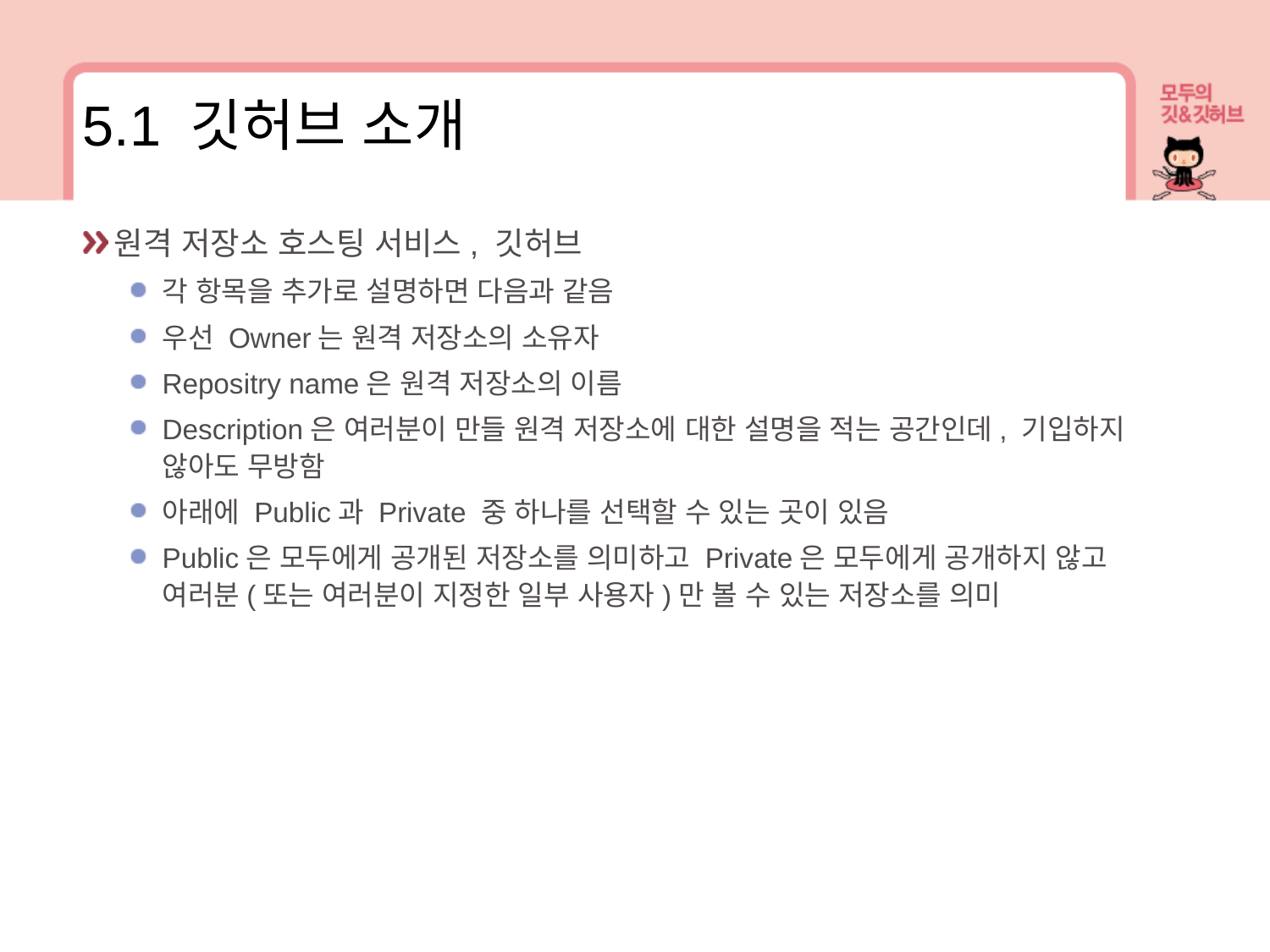

5.1 깃허브 소개
원격 저장소 호스팅 서비스, 깃허브
각 항목을 추가로 설명하면 다음과 같음
우선 Owner는 원격 저장소의 소유자
Repositry name은 원격 저장소의 이름
Description은 여러분이 만들 원격 저장소에 대한 설명을 적는 공간인데, 기입하지 않아도 무방함
아래에 Public과 Private 중 하나를 선택할 수 있는 곳이 있음
Public은 모두에게 공개된 저장소를 의미하고 Private은 모두에게 공개하지 않고 여러분(또는 여러분이 지정한 일부 사용자)만 볼 수 있는 저장소를 의미